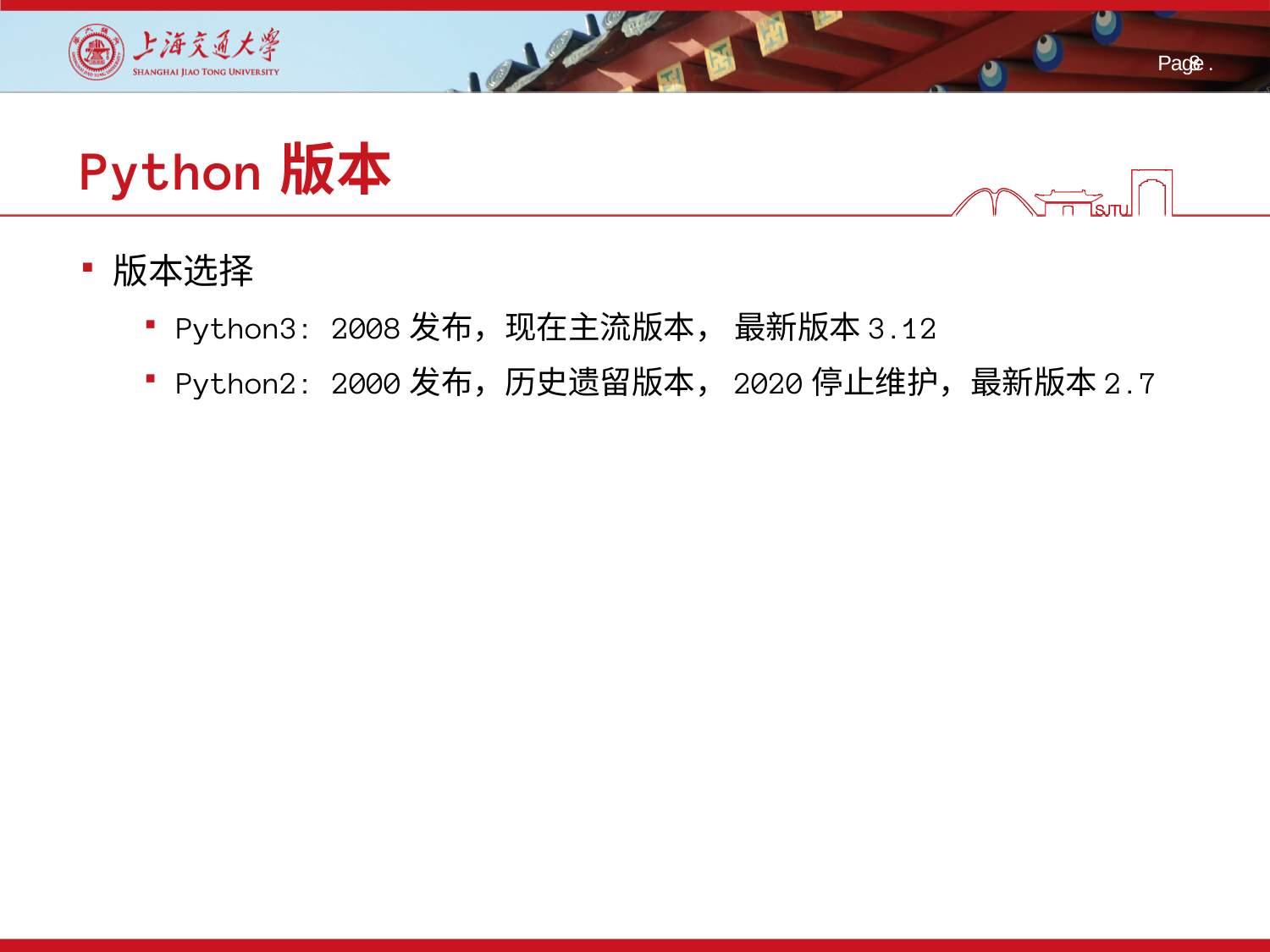

# Python版本
版本选择
Python3: 2008发布，现在主流版本， 最新版本3.12
Python2: 2000发布，历史遗留版本，2020停止维护，最新版本2.7